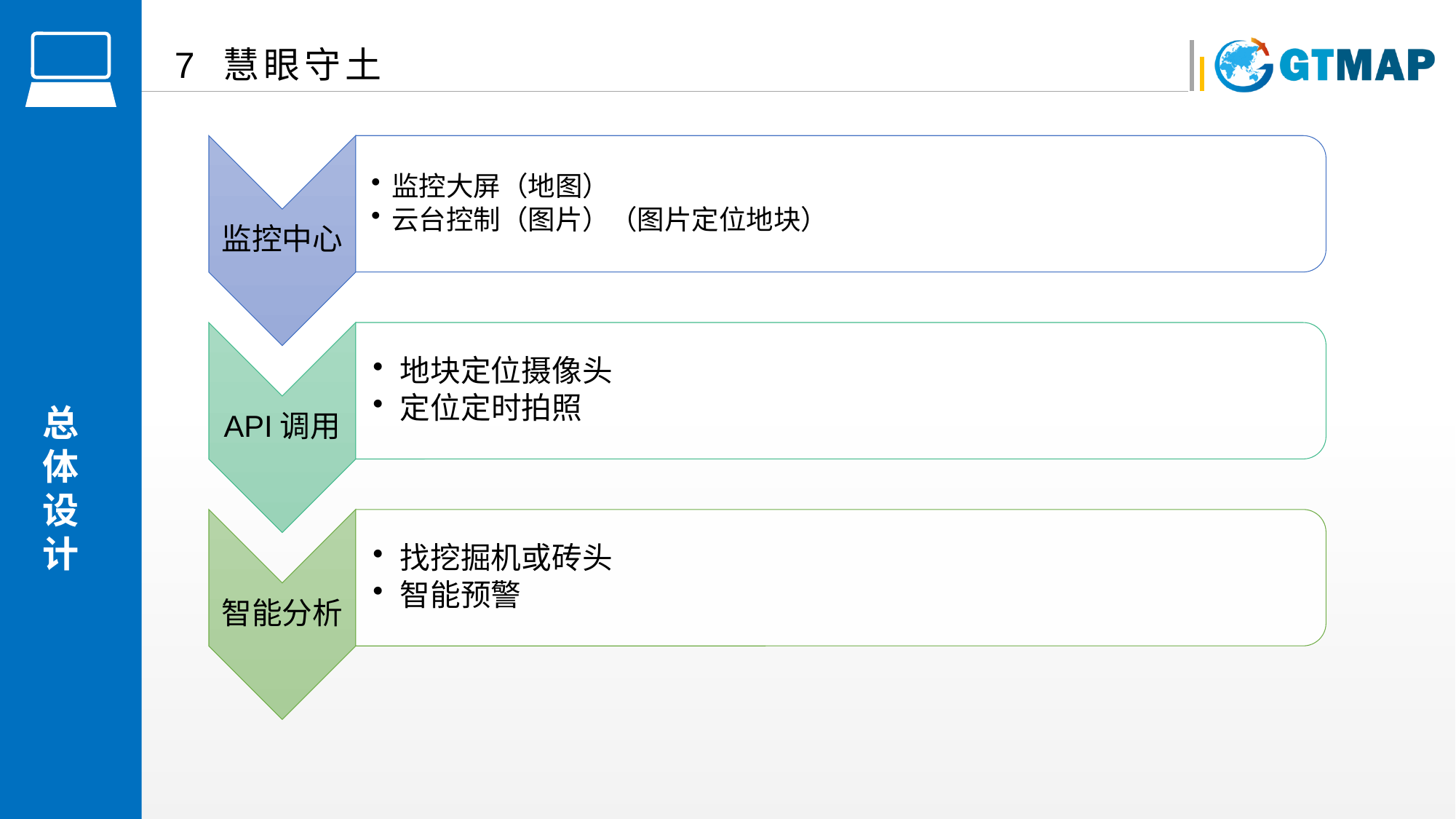

7 慧眼守土
监控中心
监控大屏（地图）
云台控制（图片）（图片定位地块）
API调用
地块定位摄像头
定位定时拍照
智能分析
找挖掘机或砖头
智能预警